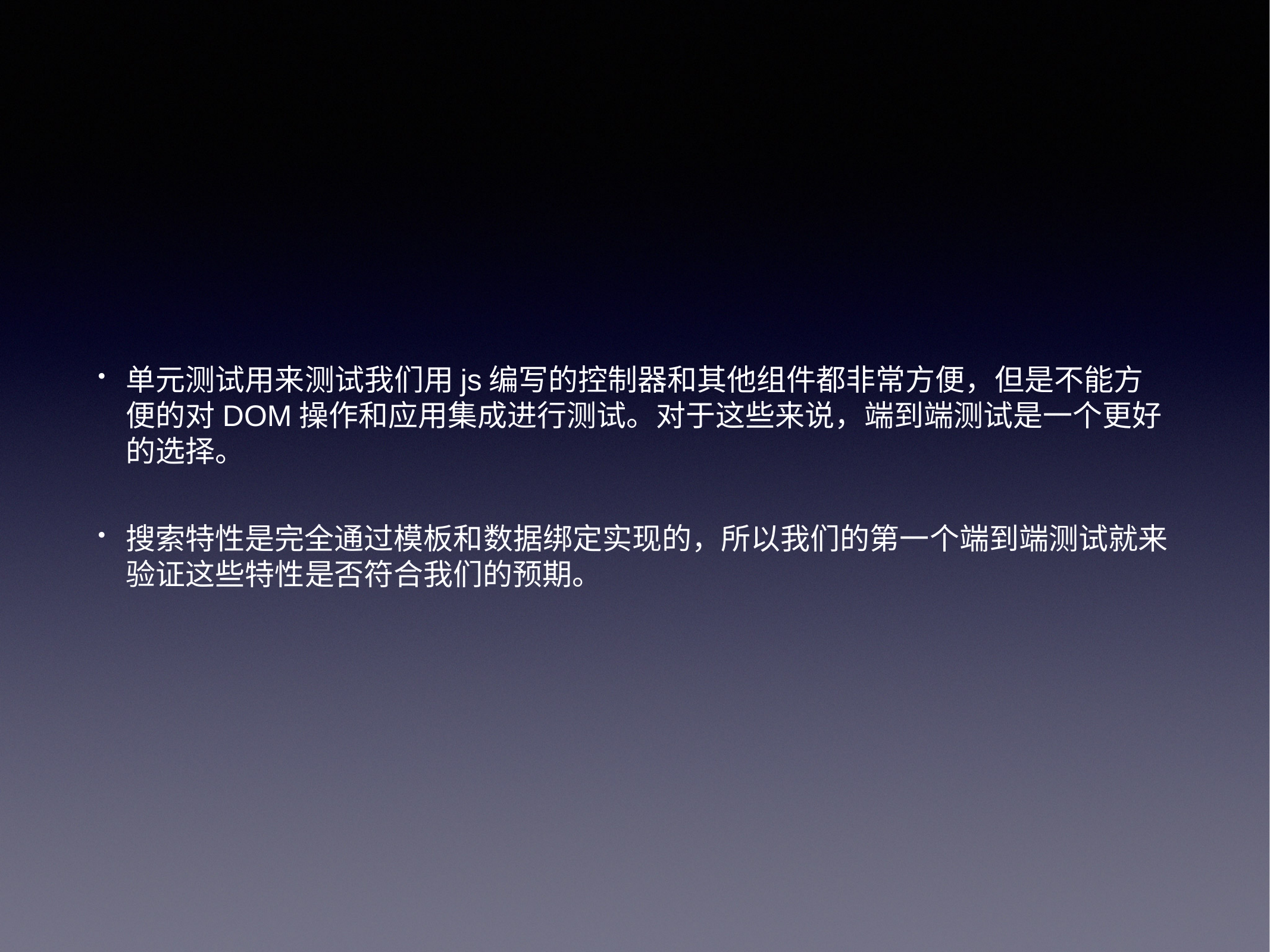

单元测试用来测试我们用js编写的控制器和其他组件都非常方便，但是不能方便的对DOM操作和应用集成进行测试。对于这些来说，端到端测试是一个更好的选择。
搜索特性是完全通过模板和数据绑定实现的，所以我们的第一个端到端测试就来验证这些特性是否符合我们的预期。